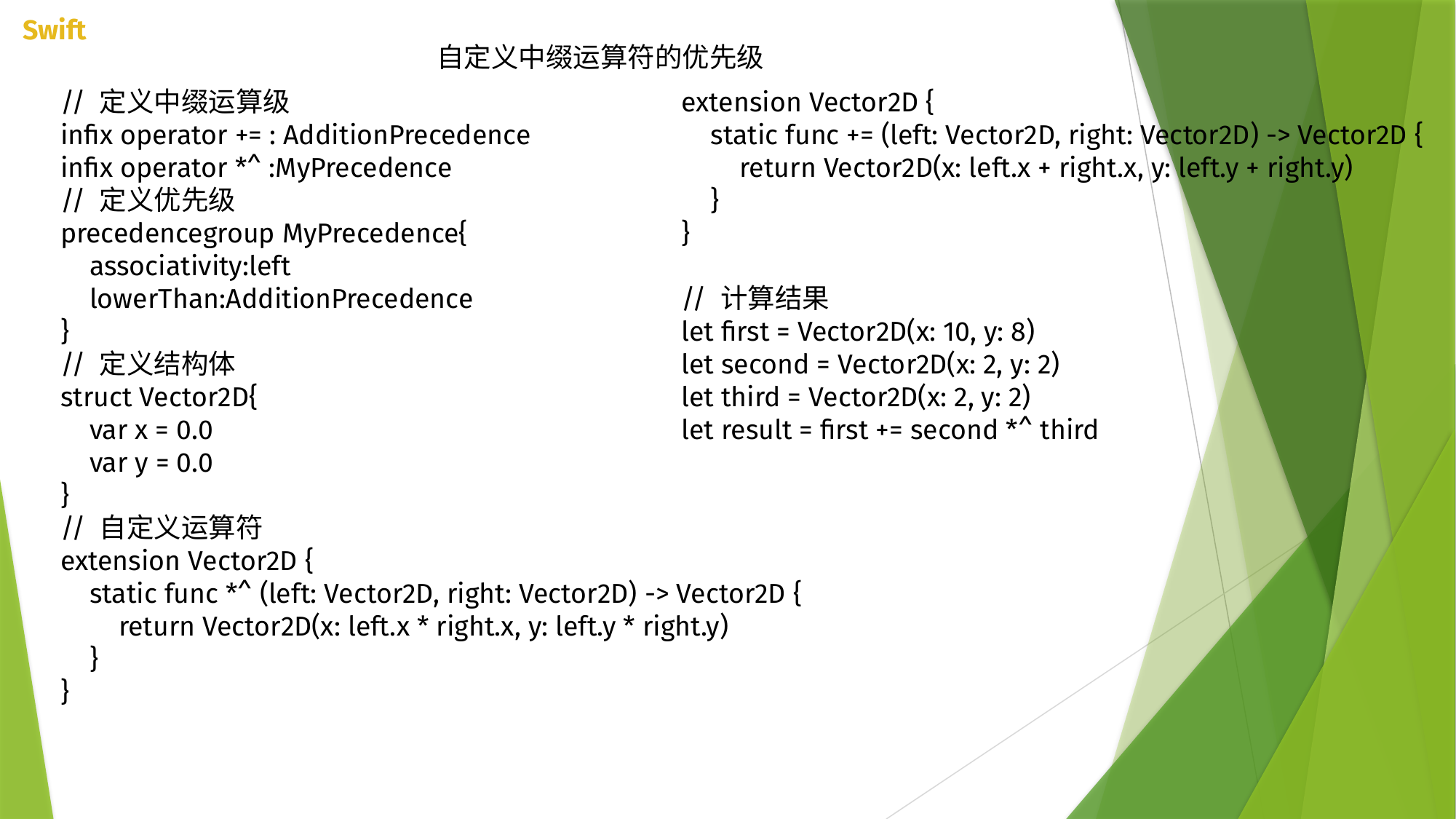

自定义中缀运算符的优先级
// 定义中缀运算级
infix operator += : AdditionPrecedence
infix operator *^ :MyPrecedence
// 定义优先级
precedencegroup MyPrecedence{
    associativity:left
    lowerThan:AdditionPrecedence
}
// 定义结构体
struct Vector2D{
    var x = 0.0
    var y = 0.0
}
// 自定义运算符
extension Vector2D {
    static func *^ (left: Vector2D, right: Vector2D) -> Vector2D {
        return Vector2D(x: left.x * right.x, y: left.y * right.y)
    }
}
extension Vector2D {
    static func += (left: Vector2D, right: Vector2D) -> Vector2D {
        return Vector2D(x: left.x + right.x, y: left.y + right.y)
    }
}

// 计算结果
let first = Vector2D(x: 10, y: 8)
let second = Vector2D(x: 2, y: 2)
let third = Vector2D(x: 2, y: 2)
let result = first += second *^ third